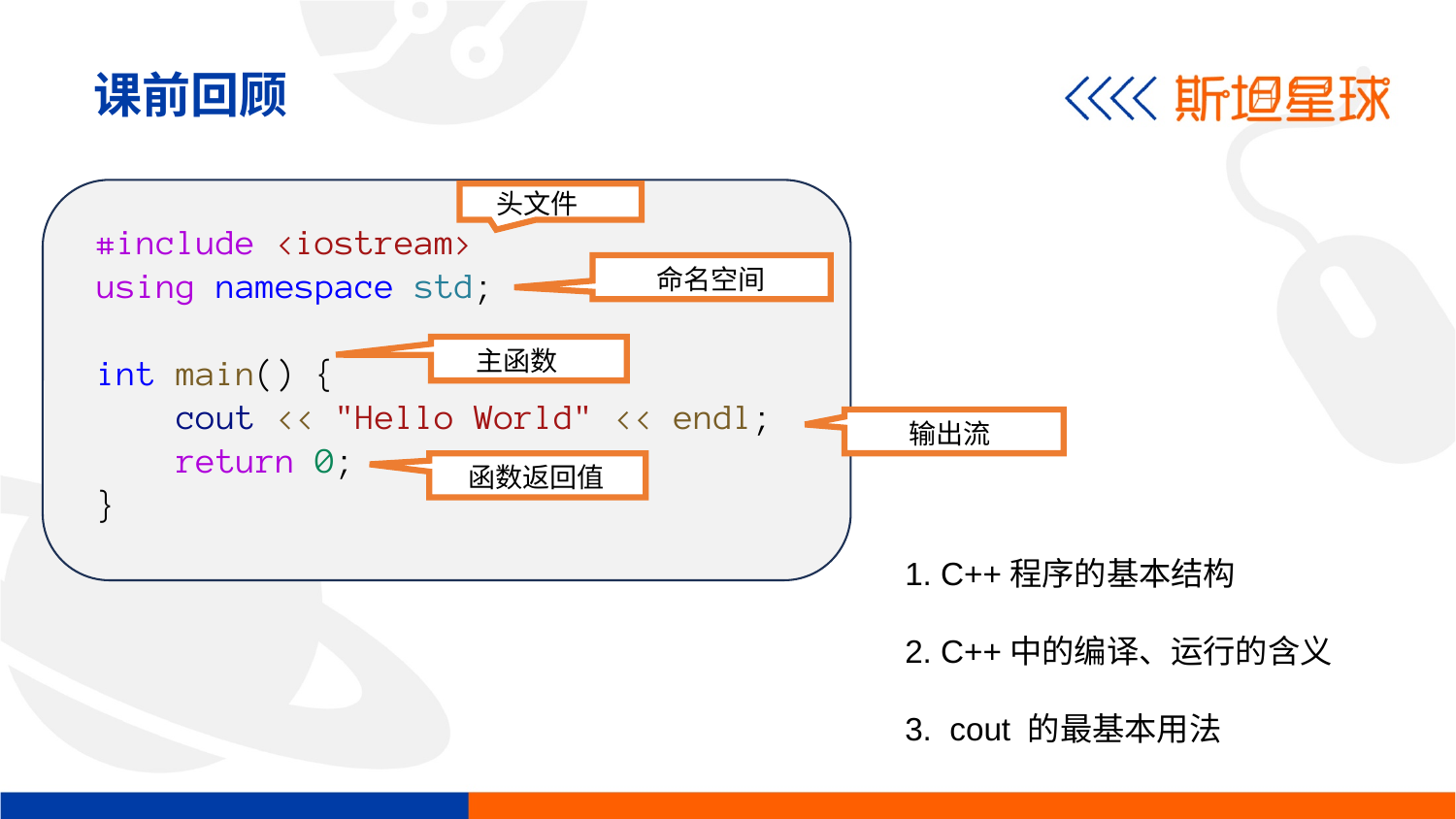

课前回顾

      头文件

#include <iostream>
using namespace std;
int main() {
    cout << "Hello World" << endl;
    return 0;
}

    命名空间

    主函数
     输出流

   函数返回值

1. C++程序的基本结构

2. C++中的编译、运行的含义

3.  cout 的最基本用法